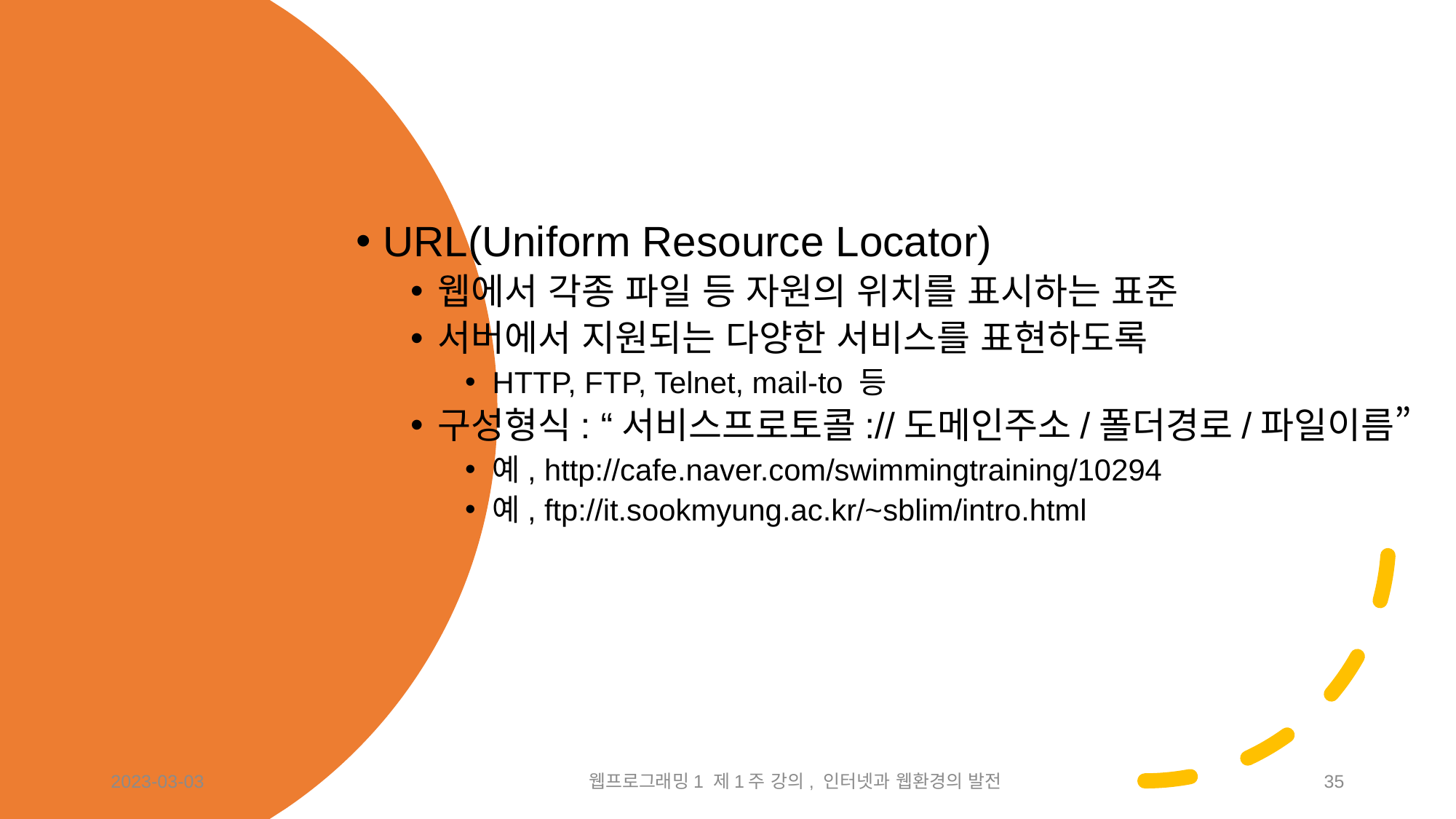

URL(Uniform Resource Locator)
웹에서 각종 파일 등 자원의 위치를 표시하는 표준
서버에서 지원되는 다양한 서비스를 표현하도록
HTTP, FTP, Telnet, mail-to 등
구성형식: “서비스프로토콜://도메인주소/폴더경로/파일이름”
예, http://cafe.naver.com/swimmingtraining/10294
예, ftp://it.sookmyung.ac.kr/~sblim/intro.html

2023-03-03
웹프로그래밍1 제1주 강의, 인터넷과 웹환경의 발전
35